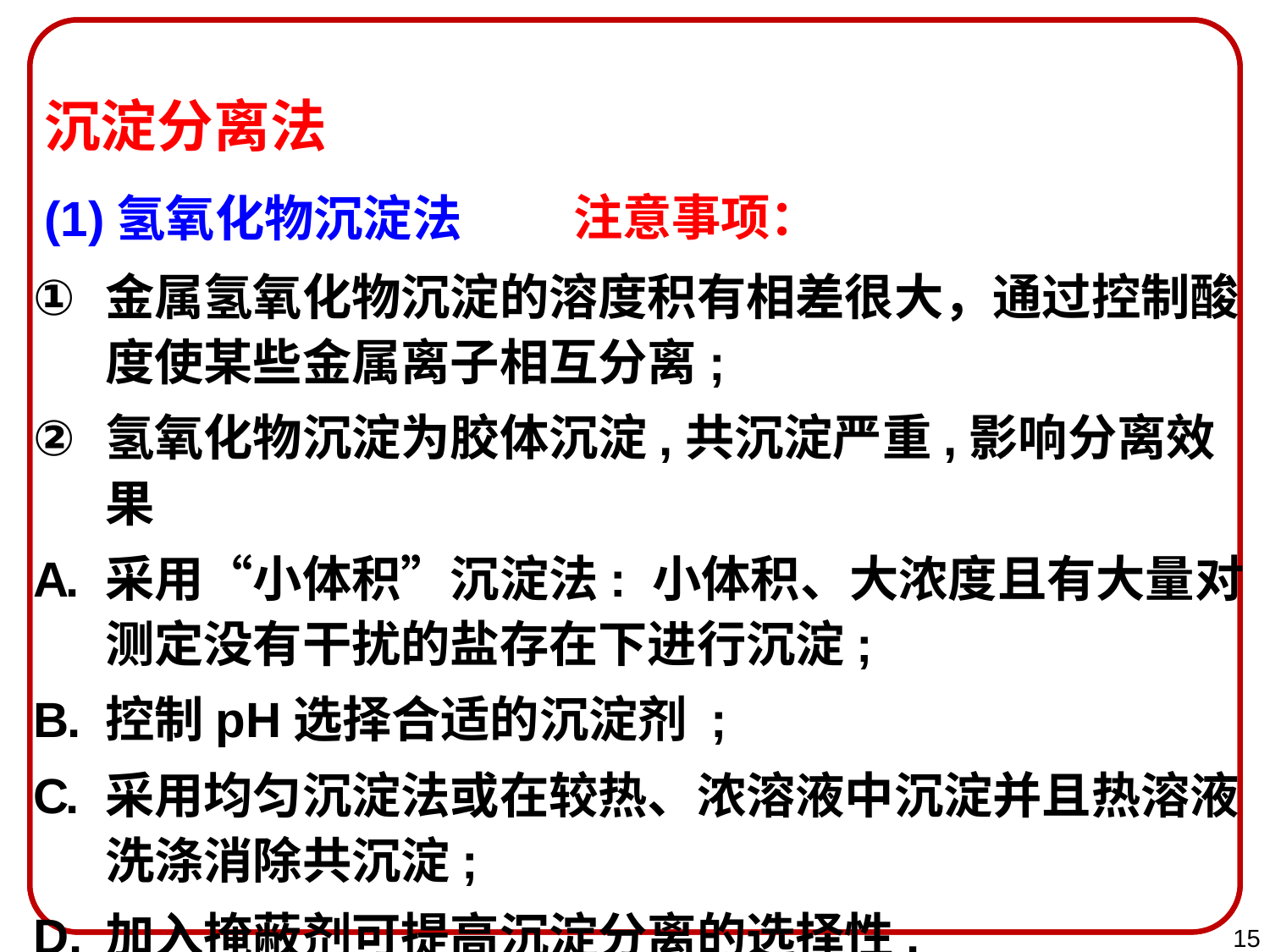

沉淀分离法
(1)氢氧化物沉淀法
注意事项：
金属氢氧化物沉淀的溶度积有相差很大，通过控制酸度使某些金属离子相互分离;
氢氧化物沉淀为胶体沉淀,共沉淀严重,影响分离效果
采用“小体积”沉淀法: 小体积、大浓度且有大量对测定没有干扰的盐存在下进行沉淀;
控制pH选择合适的沉淀剂 ;
采用均匀沉淀法或在较热、浓溶液中沉淀并且热溶液洗涤消除共沉淀;
加入掩蔽剂可提高沉淀分离的选择性.
15